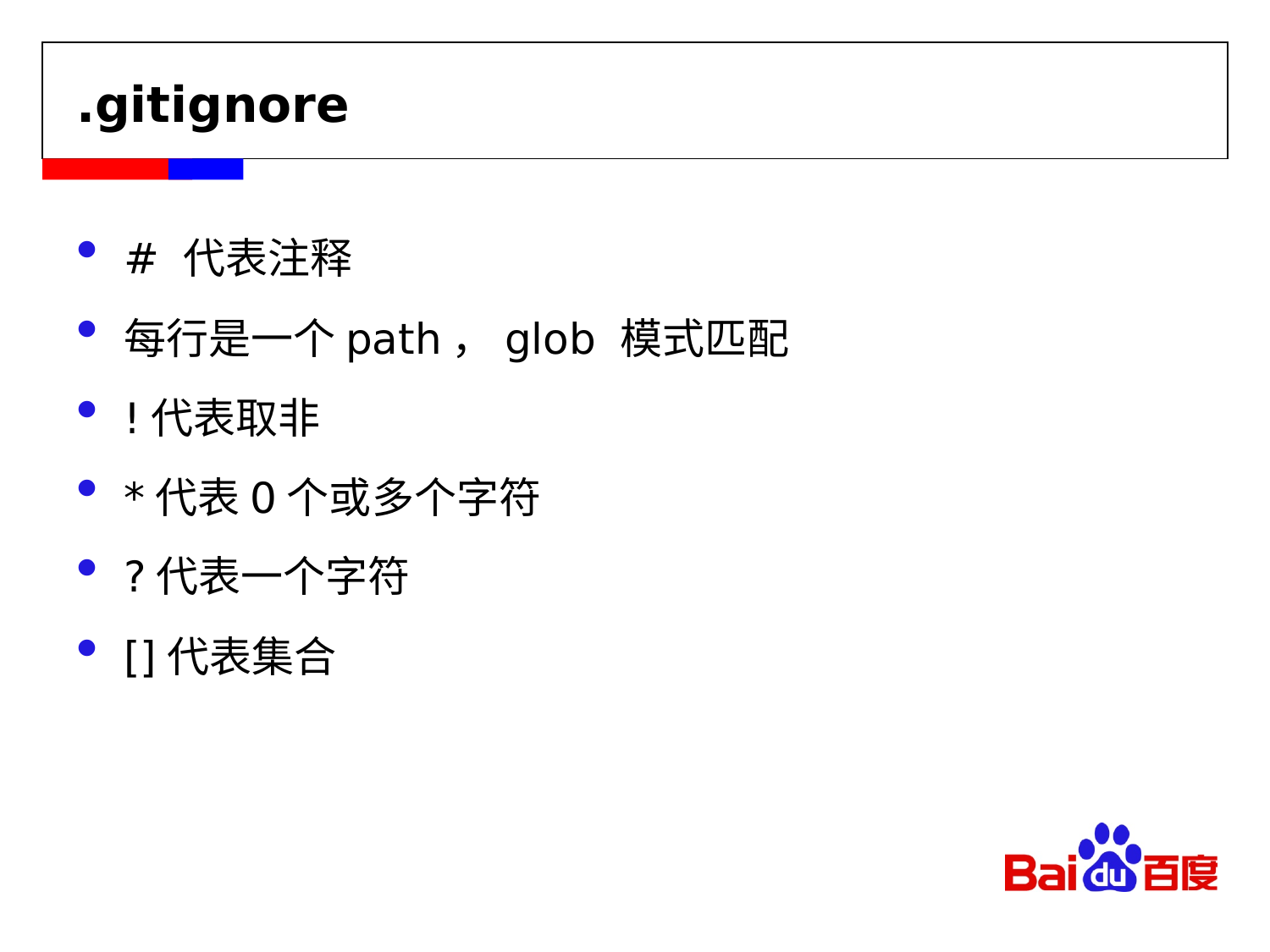

# .gitignore
# 代表注释
每行是一个path，glob 模式匹配
!代表取非
*代表0个或多个字符
?代表一个字符
[]代表集合